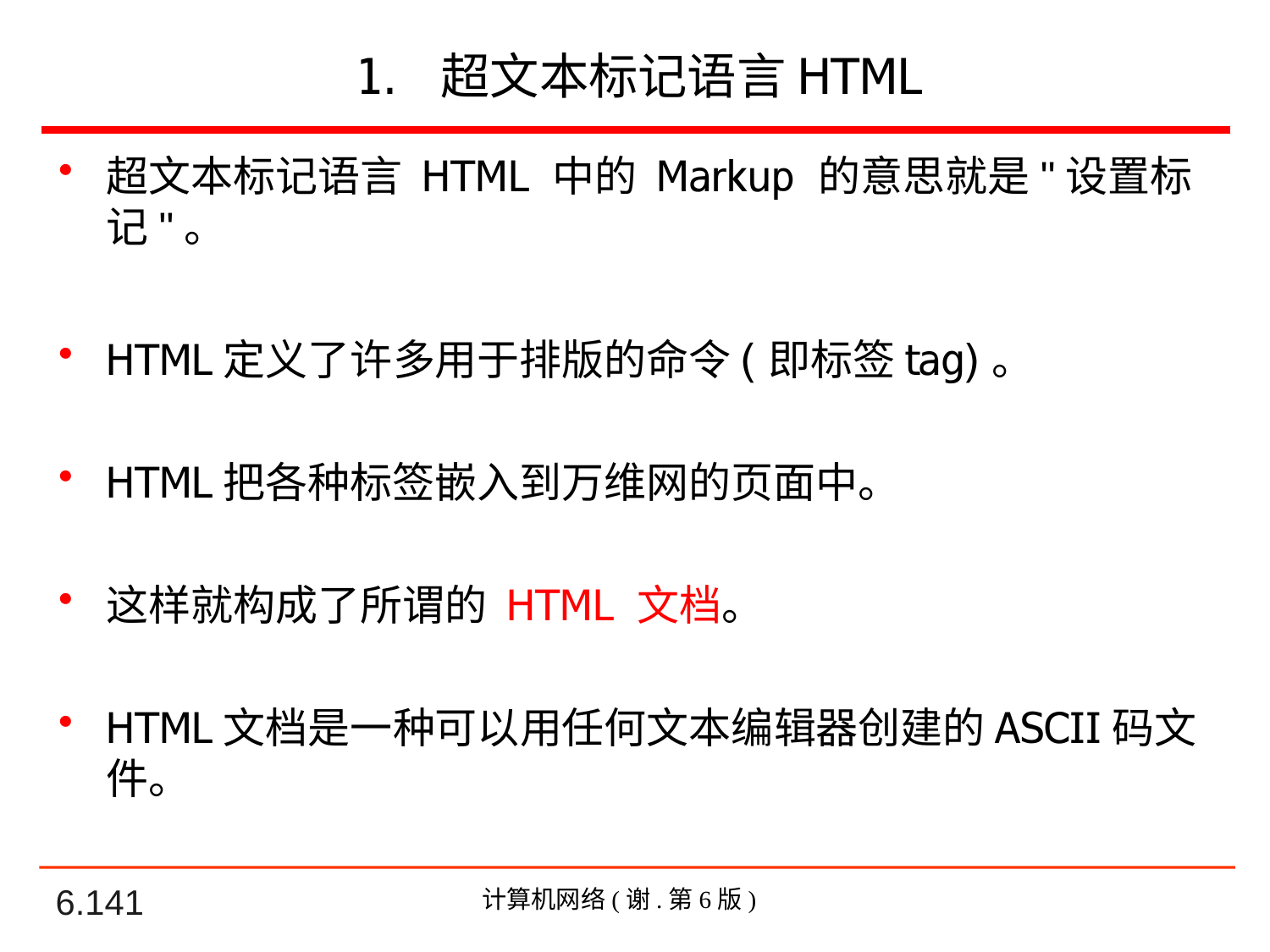

# 1.  超文本标记语言HTML
超文本标记语言 HTML 中的 Markup 的意思就是"设置标记"。

HTML定义了许多用于排版的命令(即标签tag)。

HTML把各种标签嵌入到万维网的页面中。

这样就构成了所谓的 HTML 文档。

HTML文档是一种可以用任何文本编辑器创建的ASCII码文件。